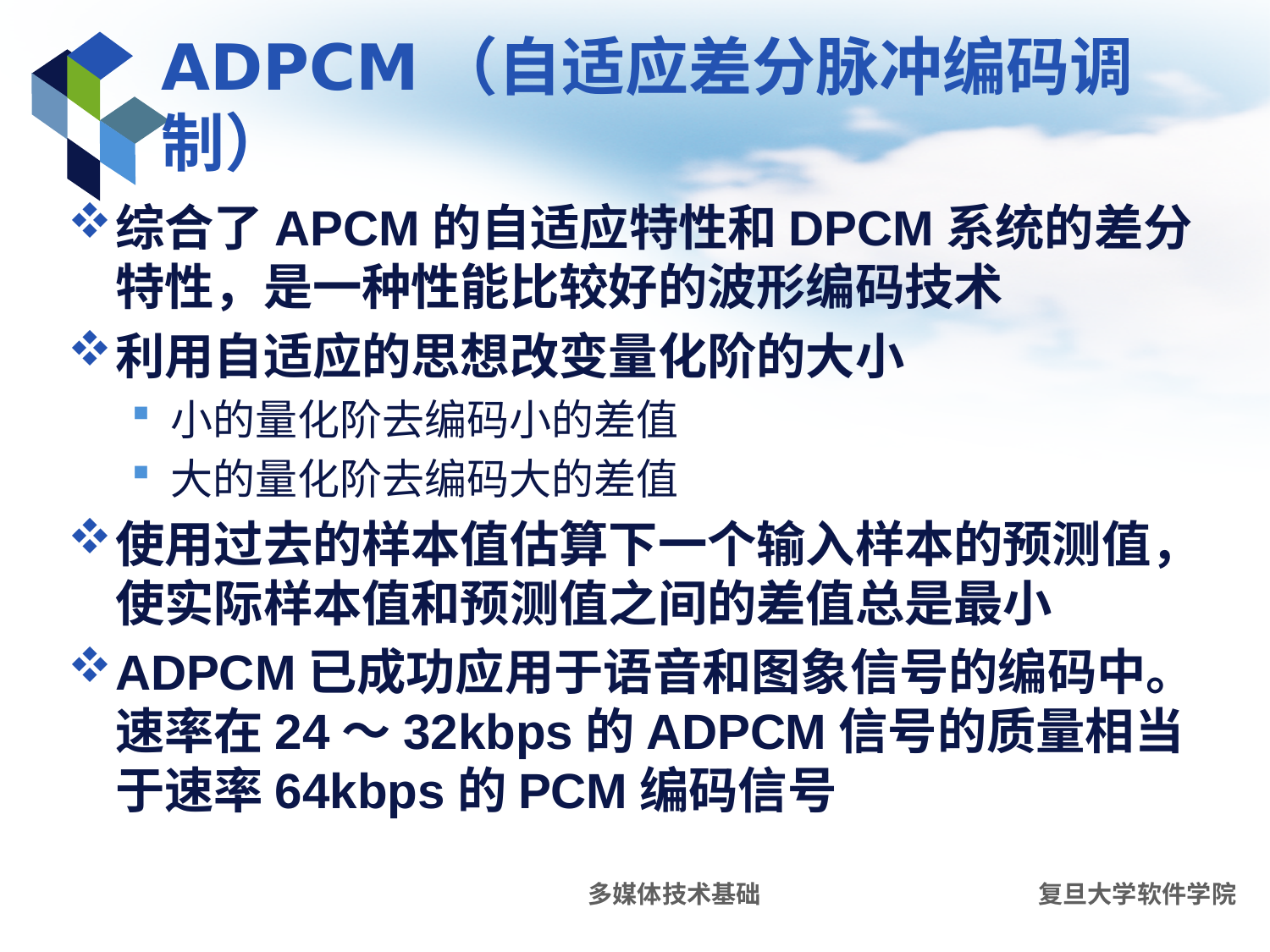

# ADPCM（自适应差分脉冲编码调制）
综合了APCM的自适应特性和DPCM系统的差分特性，是一种性能比较好的波形编码技术
利用自适应的思想改变量化阶的大小
小的量化阶去编码小的差值
大的量化阶去编码大的差值
使用过去的样本值估算下一个输入样本的预测值，使实际样本值和预测值之间的差值总是最小
ADPCM已成功应用于语音和图象信号的编码中。速率在24～32kbps的ADPCM信号的质量相当于速率64kbps的PCM编码信号

多媒体技术基础